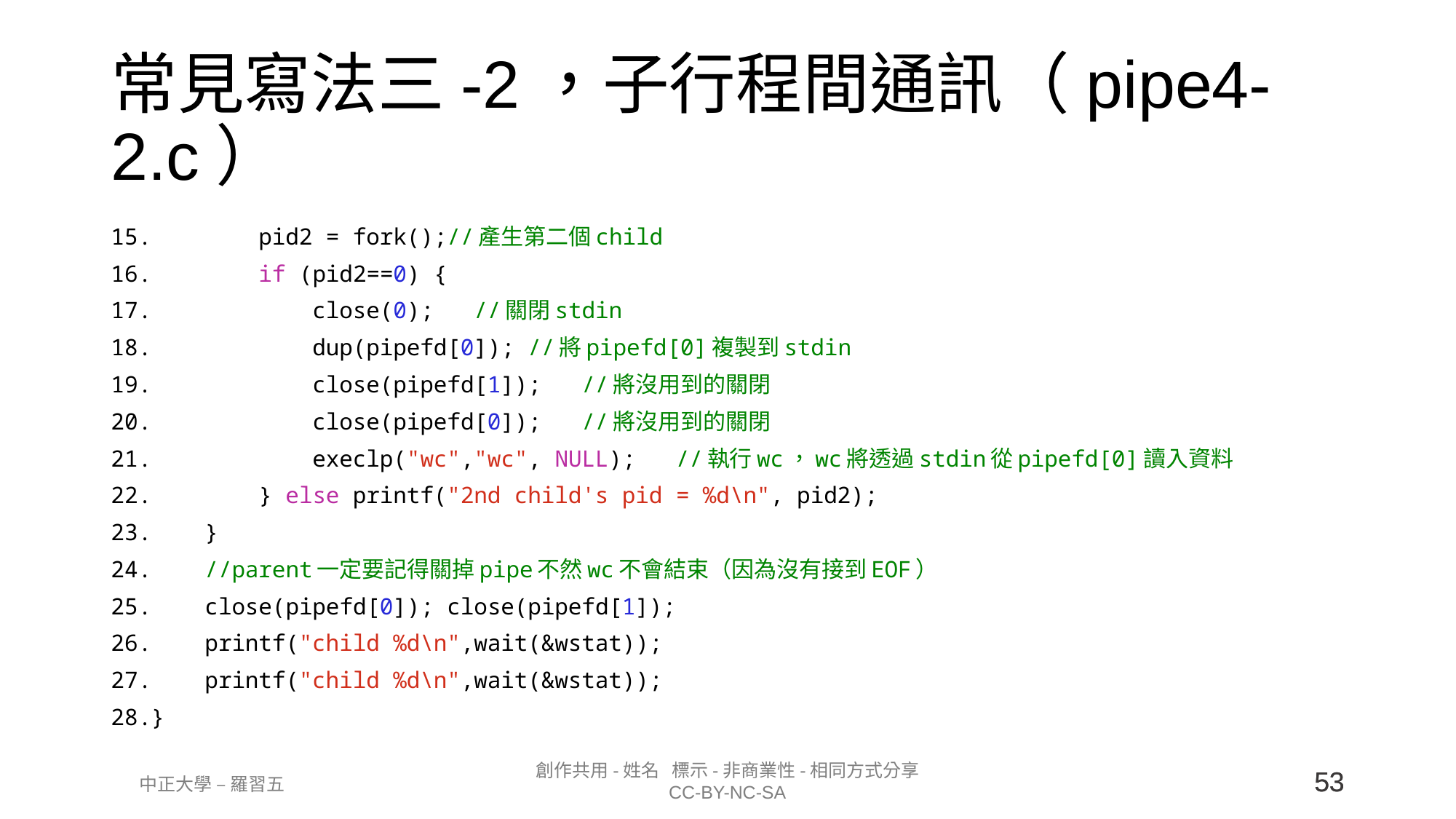

# 常見寫法三-2，子行程間通訊（pipe4-2.c）
        pid2 = fork();//產生第二個child
        if (pid2==0) {
            close(0);   //關閉stdin
            dup(pipefd[0]); //將pipefd[0]複製到stdin
            close(pipefd[1]);   //將沒用到的關閉
            close(pipefd[0]);   //將沒用到的關閉
            execlp("wc","wc", NULL);   //執行wc，wc將透過stdin從pipefd[0]讀入資料
        } else printf("2nd child's pid = %d\n", pid2);
    }
    //parent一定要記得關掉pipe不然wc不會結束（因為沒有接到EOF）
    close(pipefd[0]); close(pipefd[1]);
    printf("child %d\n",wait(&wstat));
    printf("child %d\n",wait(&wstat));
}